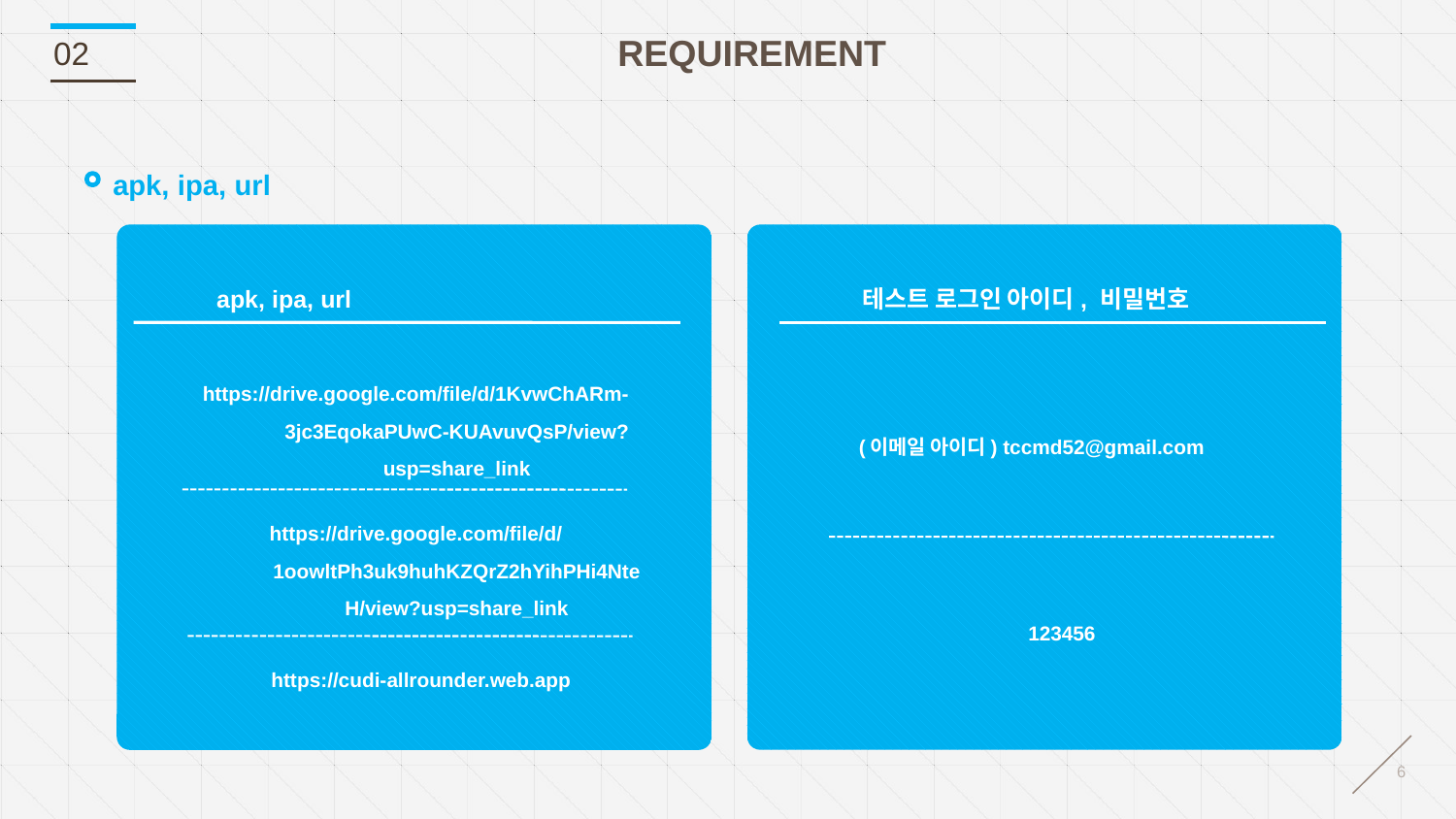

REQUIREMENT
02
 apk, ipa, url

apk, ipa, url
테스트 로그인 아이디, 비밀번호
https://drive.google.com/file/d/1KvwChARm-3jc3EqokaPUwC-KUAvuvQsP/view?usp=share_link
(이메일 아이디) tccmd52@gmail.com
https://drive.google.com/file/d/1oowltPh3uk9huhKZQrZ2hYihPHi4NteH/view?usp=share_link
123456
https://cudi-allrounder.web.app
6